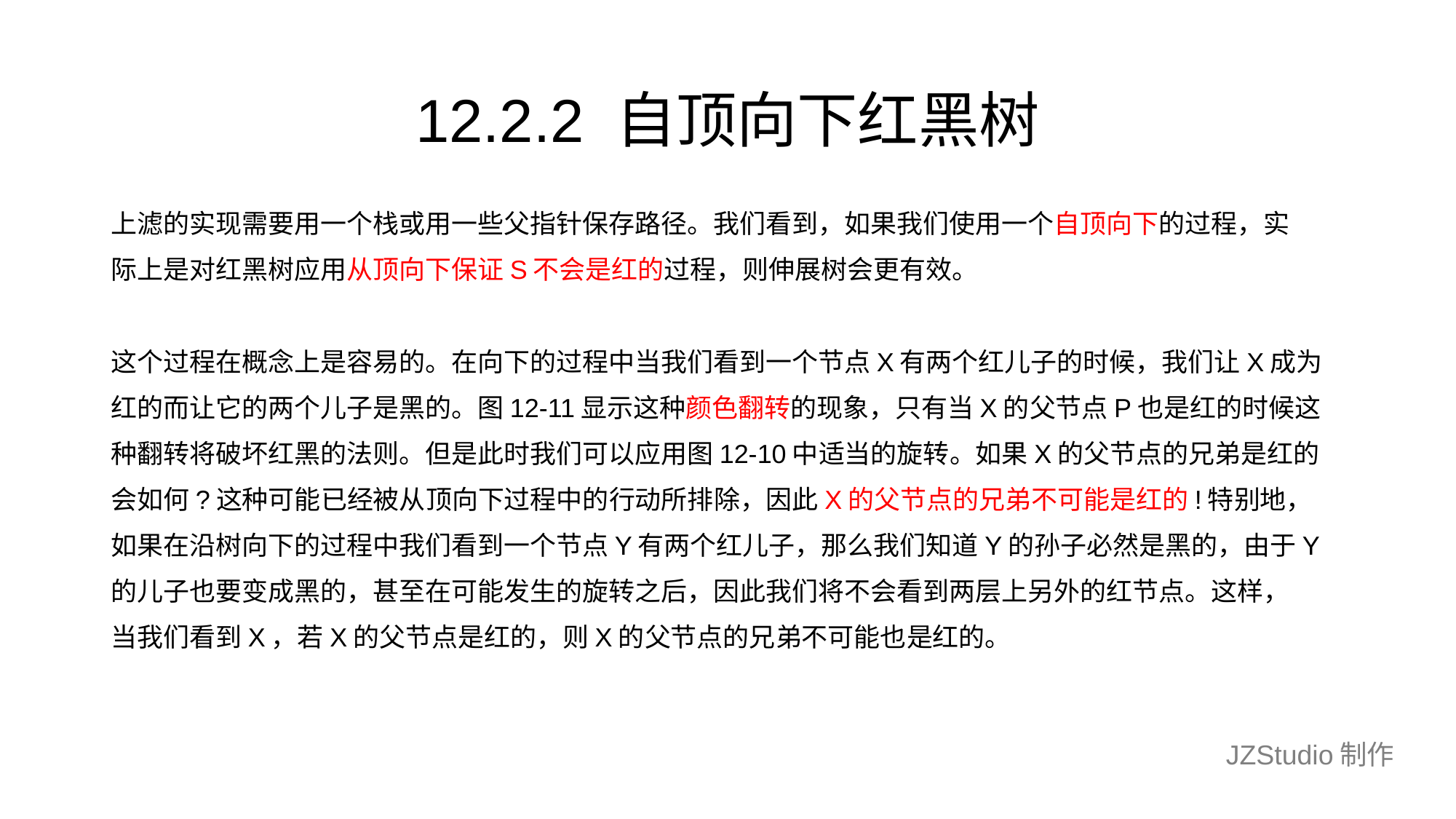

# 12.2.2 自顶向下红黑树
上滤的实现需要用一个栈或用一些父指针保存路径。我们看到，如果我们使用一个自顶向下的过程，实
际上是对红黑树应用从顶向下保证S不会是红的过程，则伸展树会更有效。

这个过程在概念上是容易的。在向下的过程中当我们看到一个节点X有两个红儿子的时候，我们让X成为
红的而让它的两个儿子是黑的。图12-11显示这种颜色翻转的现象，只有当X的父节点P也是红的时候这
种翻转将破坏红黑的法则。但是此时我们可以应用图12-10中适当的旋转。如果X的父节点的兄弟是红的
会如何?这种可能已经被从顶向下过程中的行动所排除，因此X的父节点的兄弟不可能是红的!特别地，
如果在沿树向下的过程中我们看到一个节点Y有两个红儿子，那么我们知道Y的孙子必然是黑的，由于Y
的儿子也要变成黑的，甚至在可能发生的旋转之后，因此我们将不会看到两层上另外的红节点。这样，
当我们看到X，若X的父节点是红的，则X的父节点的兄弟不可能也是红的。